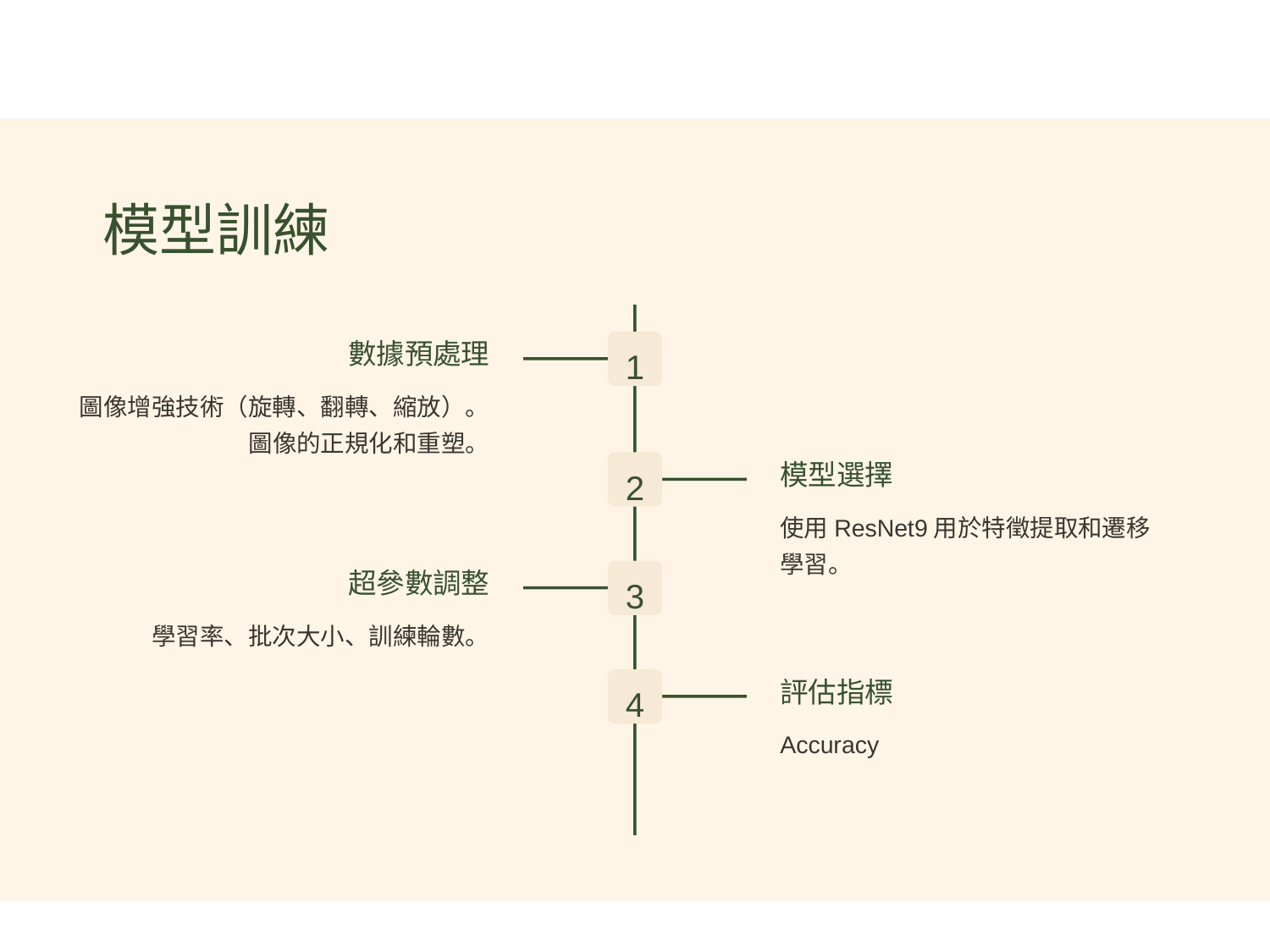

模型訓練

數據預處理

1

圖像增強技術（旋轉、翻轉、縮放）。圖像的正規化和重塑。
模型選擇

2

使用ResNet9用於特徵提取和遷移學習。
超參數調整

3

學習率、批次大小、訓練輪數。
評估指標

4

Accuracy